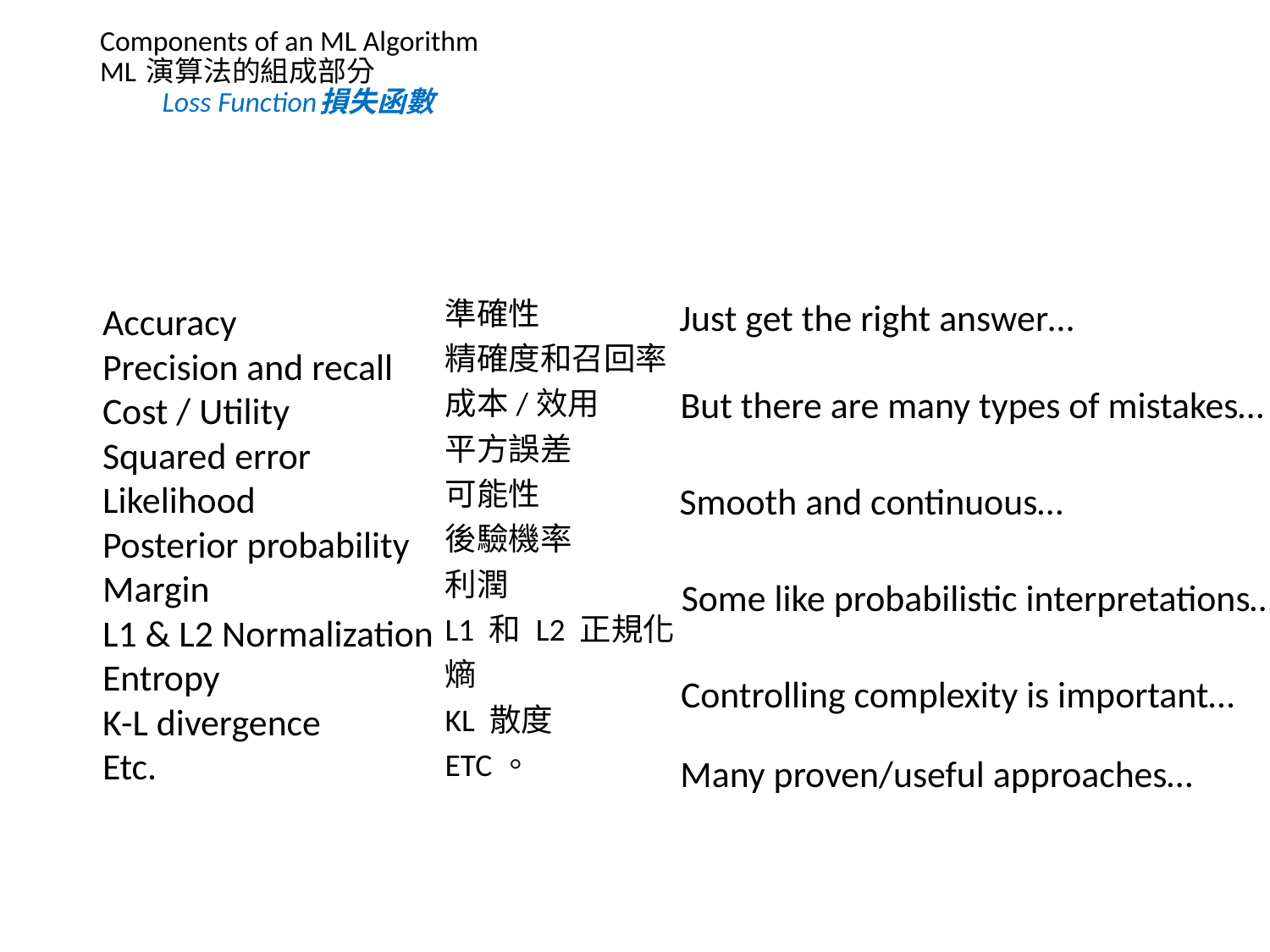

# Components of an ML Algorithm ML 演算法的組成部分 Loss Function損失函數
準確性
精確度和召回率
成本/效用
平方誤差
可能性
後驗機率
利潤
L1 和 L2 正規化
熵
KL 散度
ETC。
Just get the right answer…
Accuracy
Precision and recall
Cost / Utility
Squared error
Likelihood
Posterior probability
Margin
L1 & L2 Normalization
Entropy
K-L divergence
Etc.
But there are many types of mistakes…
Smooth and continuous…
Some like probabilistic interpretations…
Controlling complexity is important…
Many proven/useful approaches…